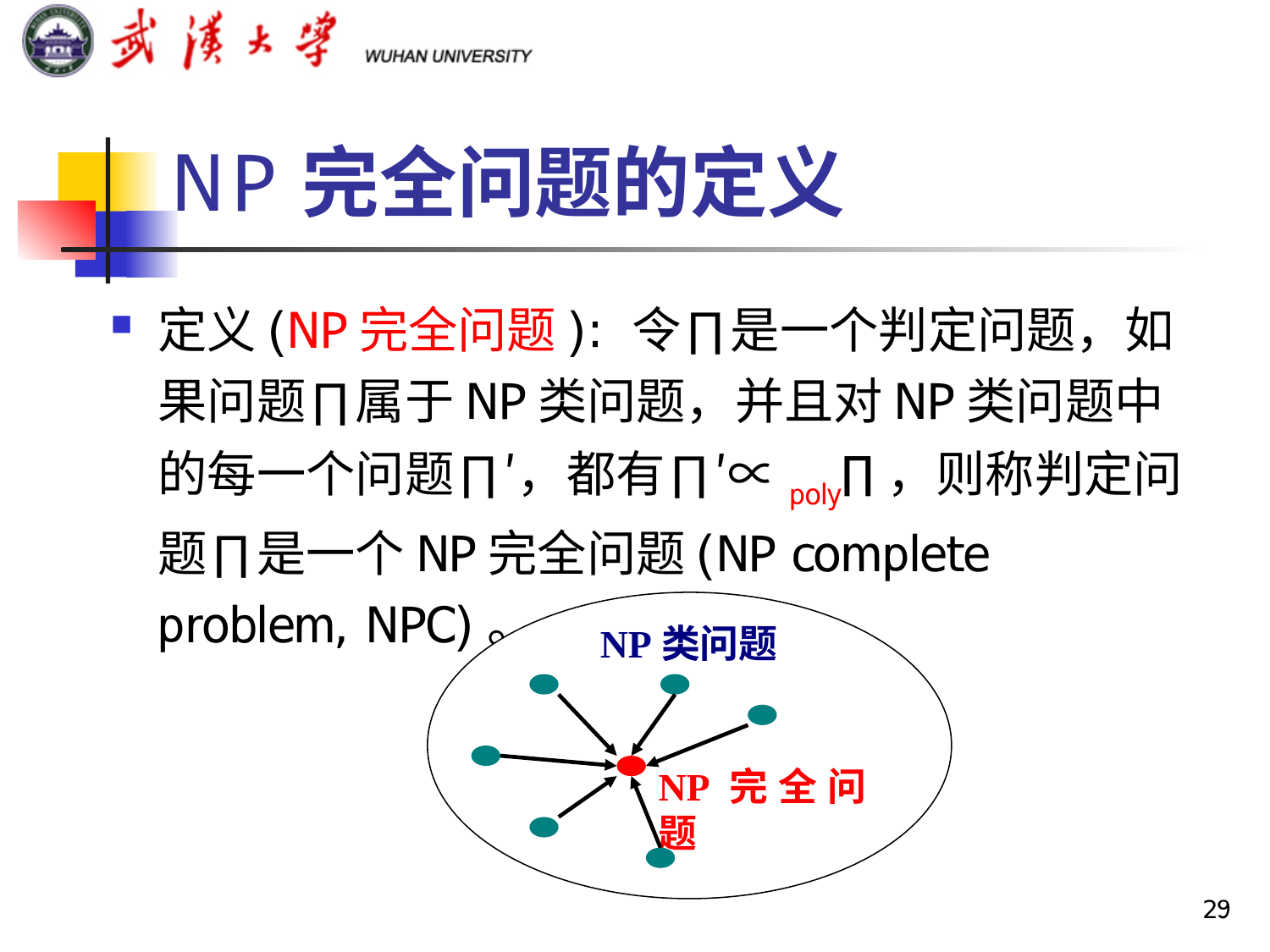

# NP完全问题的定义
定义(NP完全问题): 令∏是一个判定问题，如果问题∏属于NP类问题，并且对NP类问题中的每一个问题∏′，都有∏′∝poly∏，则称判定问题∏是一个NP完全问题(NP complete problem, NPC)。

NP类问题

NP完全问题

29